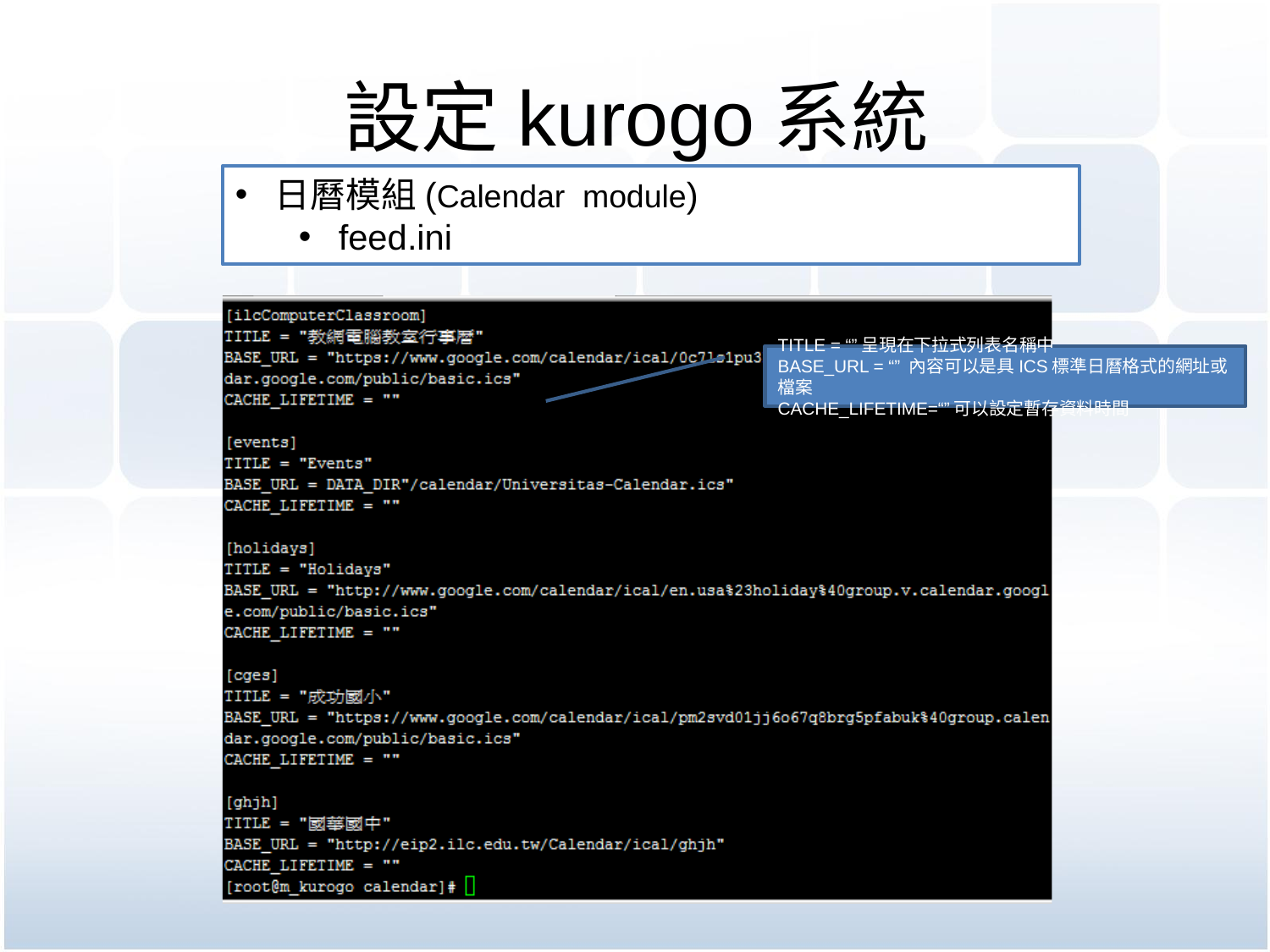

# 設定kurogo系統
日曆模組(Calendar  module)
feed.ini

TITLE = “”呈現在下拉式列表名稱中
BASE_URL = “” 內容可以是具ICS標準日曆格式的網址或檔案
CACHE_LIFETIME=“”可以設定暫存資料時間